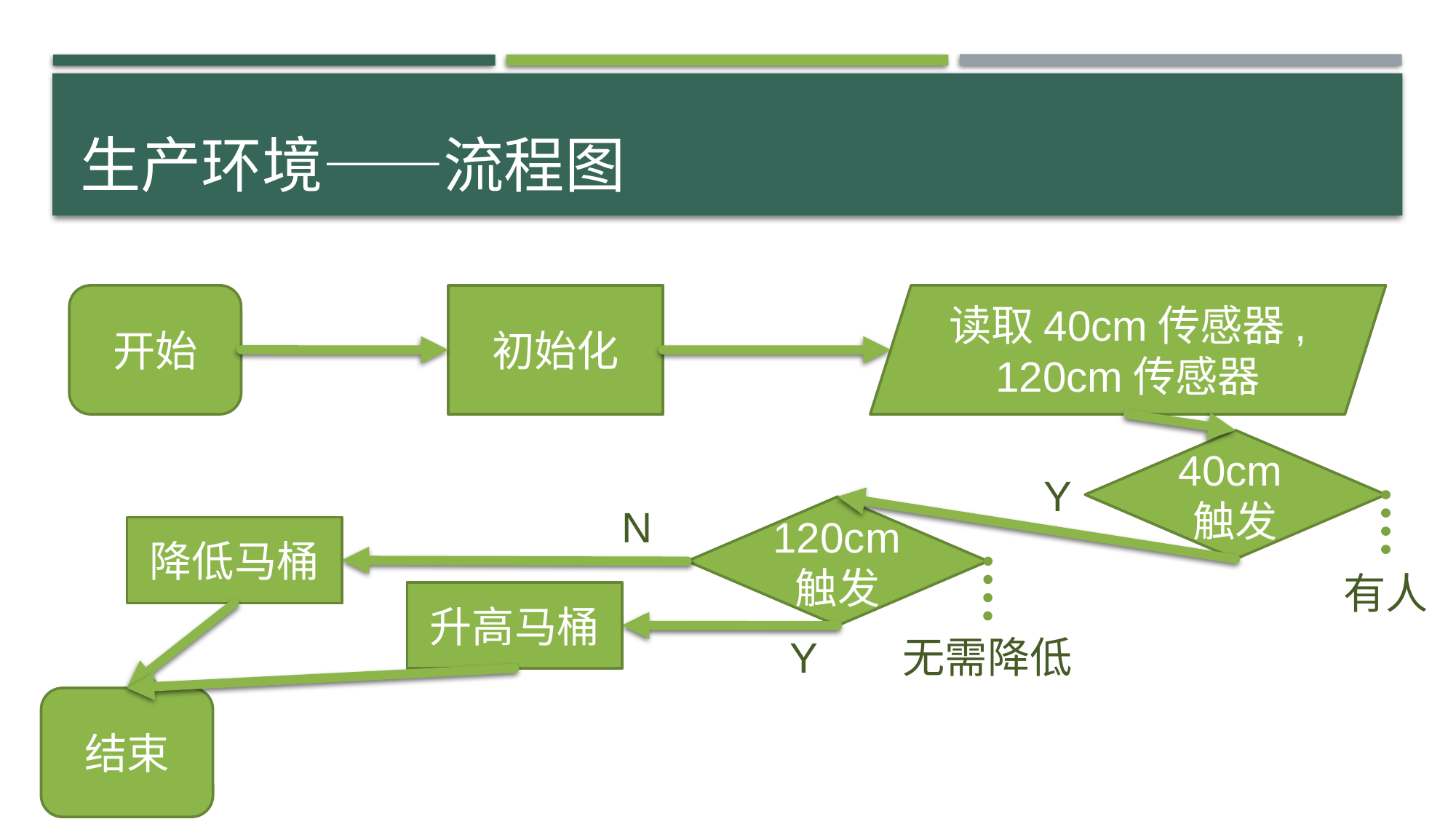

# 生产环境——流程图
开始
读取40cm传感器, 120cm传感器
初始化
40cm触发
Y
N
120cm触发
降低马桶
有人
升高马桶
Y
无需降低
结束